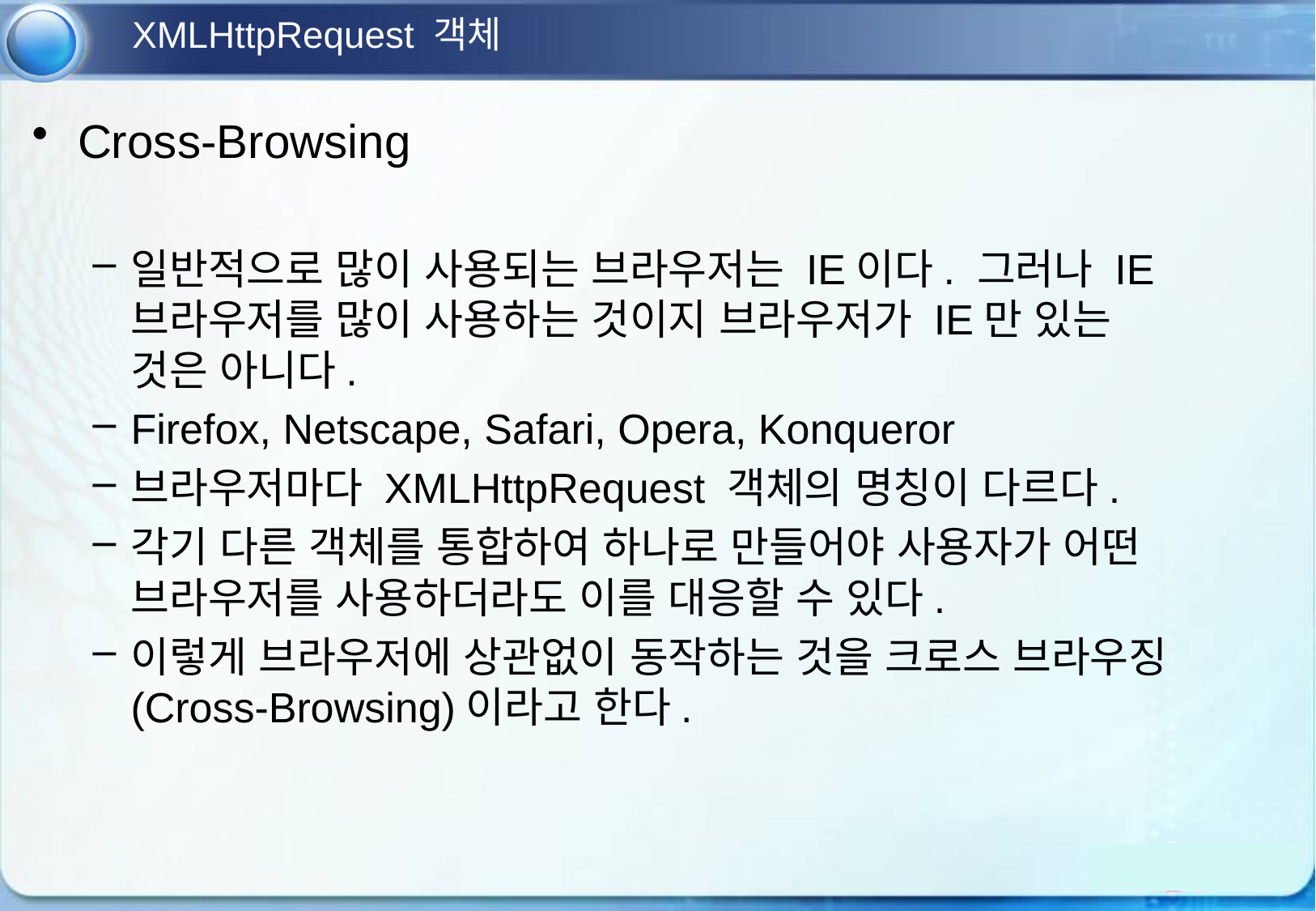

XMLHttpRequest 객체
Cross-Browsing

일반적으로 많이 사용되는 브라우저는 IE이다. 그러나 IE 브라우저를 많이 사용하는 것이지 브라우저가 IE만 있는 것은 아니다.
Firefox, Netscape, Safari, Opera, Konqueror
브라우저마다 XMLHttpRequest 객체의 명칭이 다르다.
각기 다른 객체를 통합하여 하나로 만들어야 사용자가 어떤 브라우저를 사용하더라도 이를 대응할 수 있다.
이렇게 브라우저에 상관없이 동작하는 것을 크로스 브라우징(Cross-Browsing)이라고 한다.